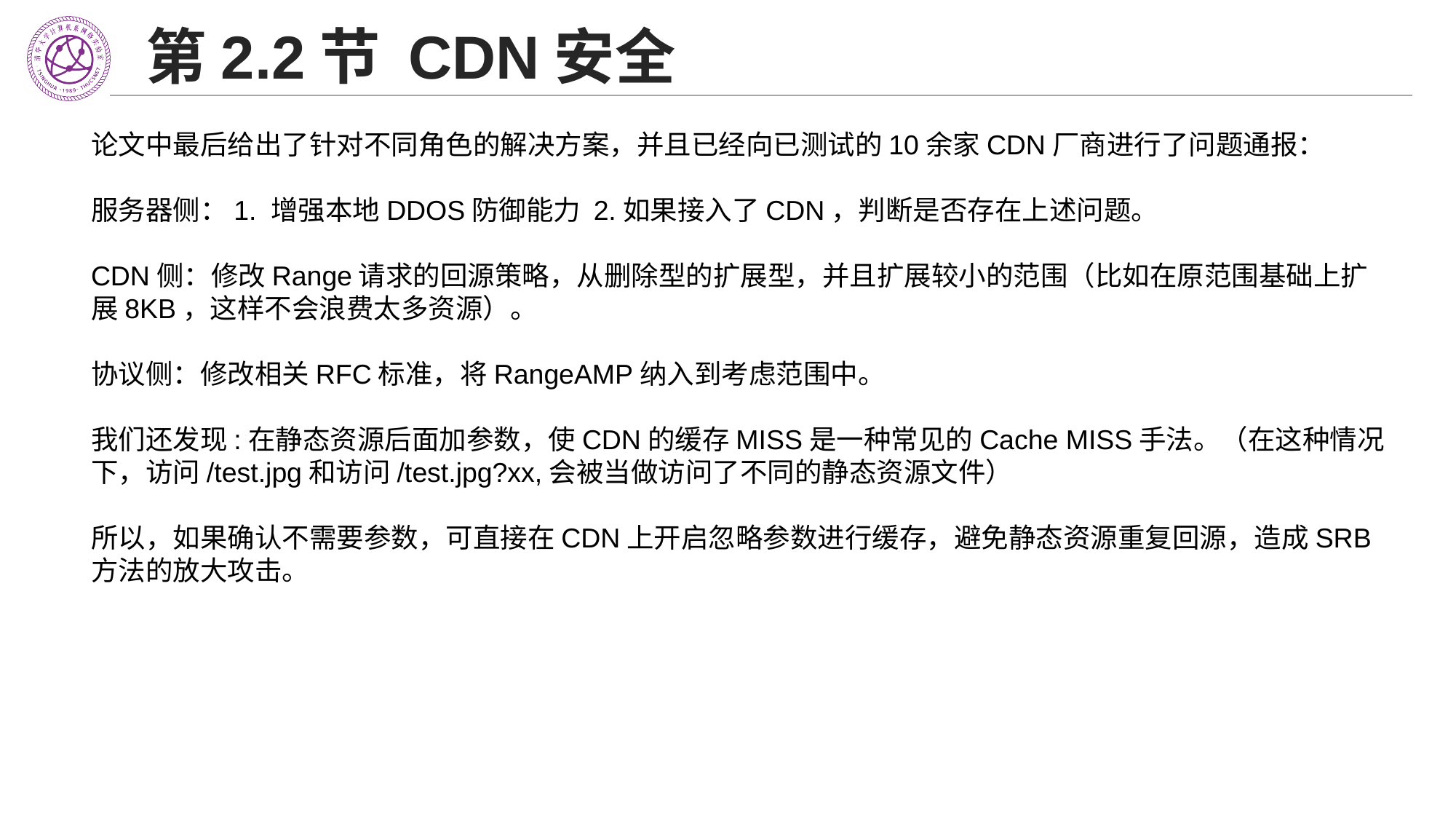

# 第2.2节 CDN安全
论文中最后给出了针对不同角色的解决方案，并且已经向已测试的10余家CDN厂商进行了问题通报：

服务器侧：1. 增强本地DDOS防御能力 2.如果接入了CDN，判断是否存在上述问题。

CDN侧：修改Range请求的回源策略，从删除型的扩展型，并且扩展较小的范围（比如在原范围基础上扩展8KB，这样不会浪费太多资源）。

协议侧：修改相关RFC标准，将RangeAMP纳入到考虑范围中。

我们还发现:在静态资源后面加参数，使CDN的缓存MISS是一种常见的Cache MISS手法。（在这种情况下，访问/test.jpg和访问/test.jpg?xx,会被当做访问了不同的静态资源文件）

所以，如果确认不需要参数，可直接在CDN上开启忽略参数进行缓存，避免静态资源重复回源，造成SRB方法的放大攻击。